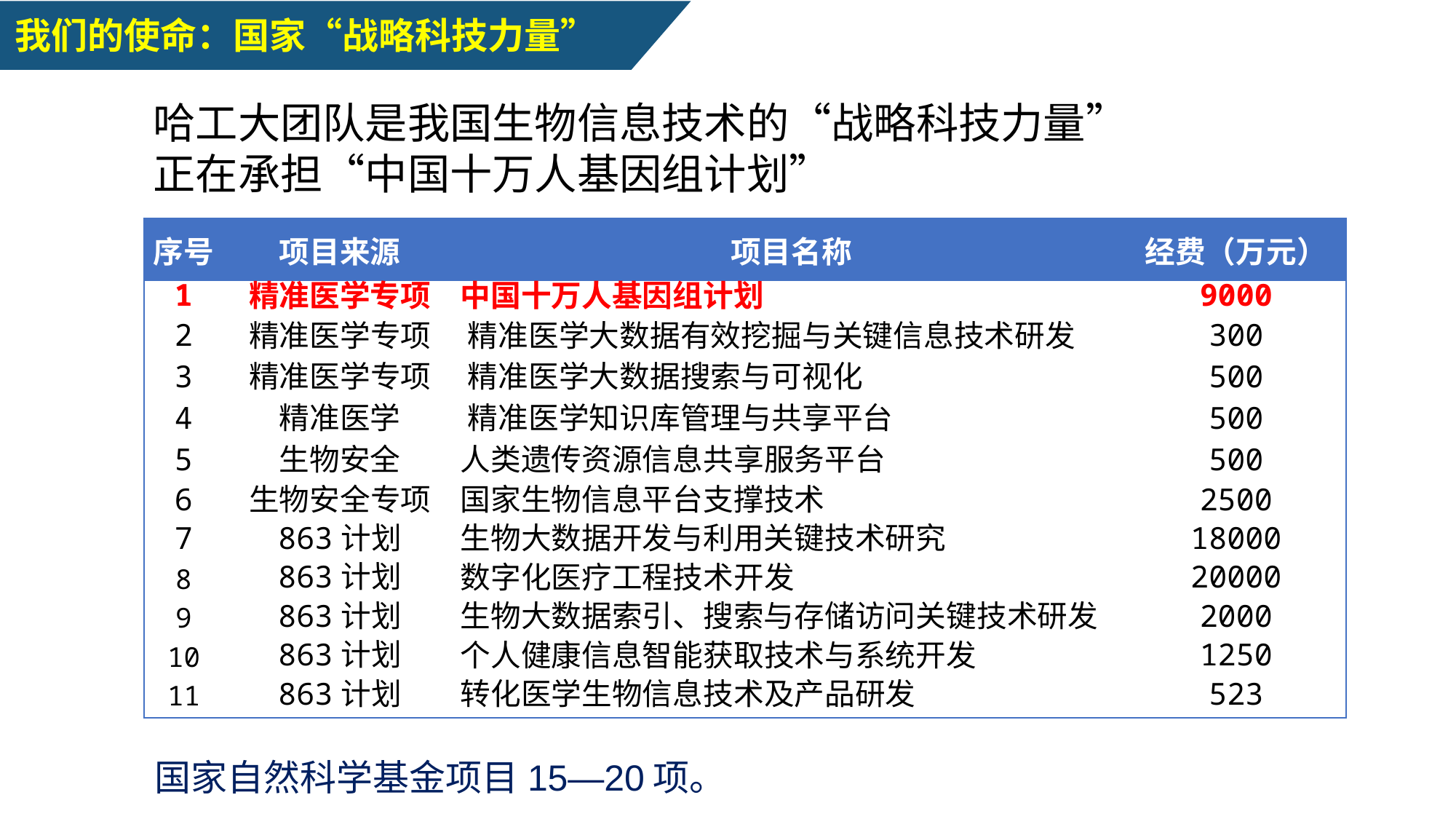

我们的使命：国家“战略科技力量”
哈工大团队是我国生物信息技术的“战略科技力量”
正在承担“中国十万人基因组计划”
| 序号 | 项目来源 | 项目名称 | 经费（万元） |
| --- | --- | --- | --- |
| 1 | 精准医学专项 | 中国十万人基因组计划 | 9000 |
| 2 | 精准医学专项 | 精准医学大数据有效挖掘与关键信息技术研发 | 300 |
| 3 | 精准医学专项 | 精准医学大数据搜索与可视化 | 500 |
| 4 | 精准医学 | 精准医学知识库管理与共享平台 | 500 |
| 5 | 生物安全 | 人类遗传资源信息共享服务平台 | 500 |
| 6 | 生物安全专项 | 国家生物信息平台支撑技术 | 2500 |
| 7 | 863计划 | 生物大数据开发与利用关键技术研究 | 18000 |
| 8 | 863计划 | 数字化医疗工程技术开发 | 20000 |
| 9 | 863计划 | 生物大数据索引、搜索与存储访问关键技术研发 | 2000 |
| 10 | 863计划 | 个人健康信息智能获取技术与系统开发 | 1250 |
| 11 | 863计划 | 转化医学生物信息技术及产品研发 | 523 |
国家自然科学基金项目15—20项。